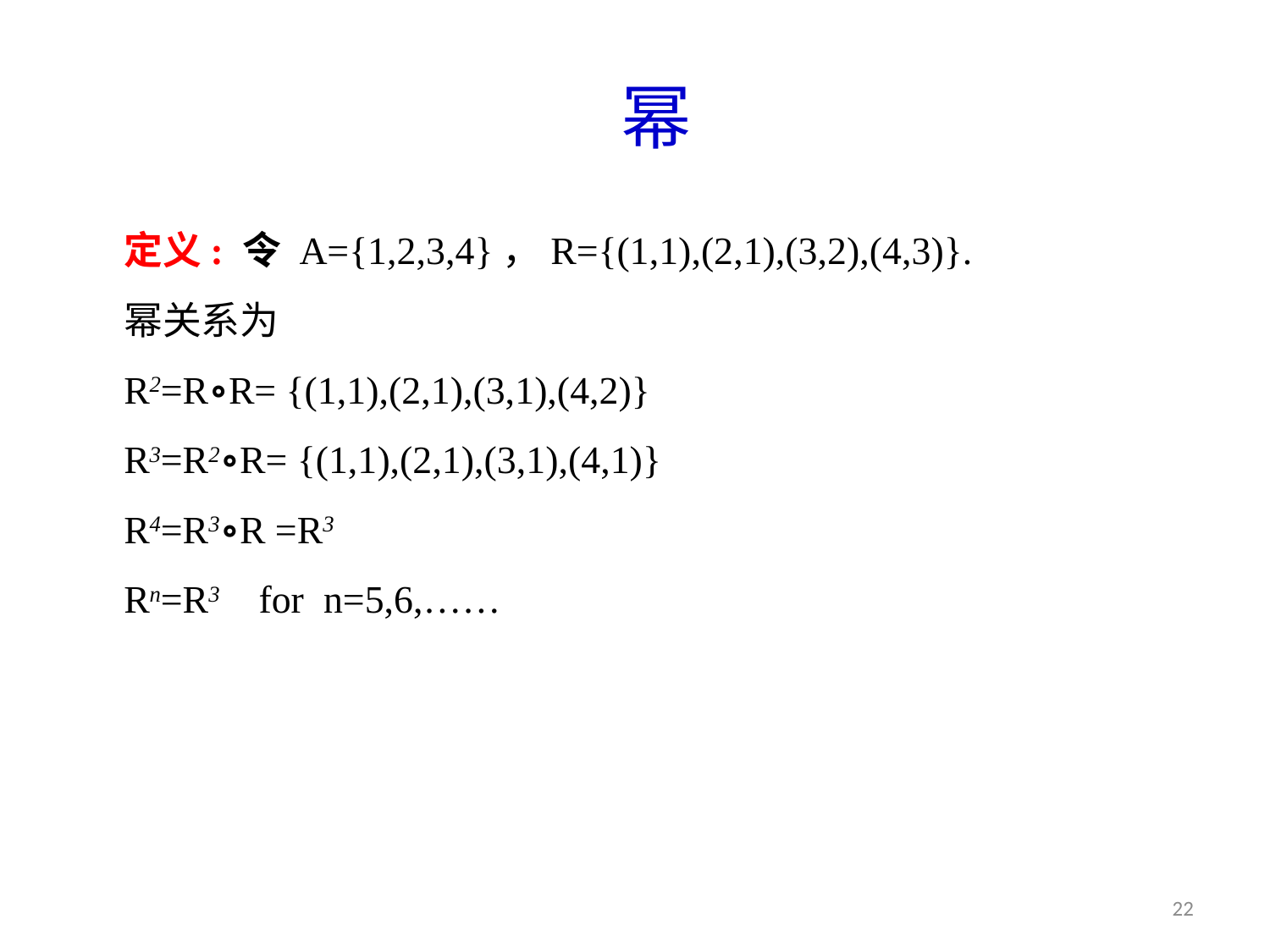

# 幂
定义: 令 A={1,2,3,4}，R={(1,1),(2,1),(3,2),(4,3)}.
幂关系为
R2=R∘R= {(1,1),(2,1),(3,1),(4,2)}
R3=R2∘R= {(1,1),(2,1),(3,1),(4,1)}
R4=R3∘R =R3
Rn=R3    for  n=5,6,……
22